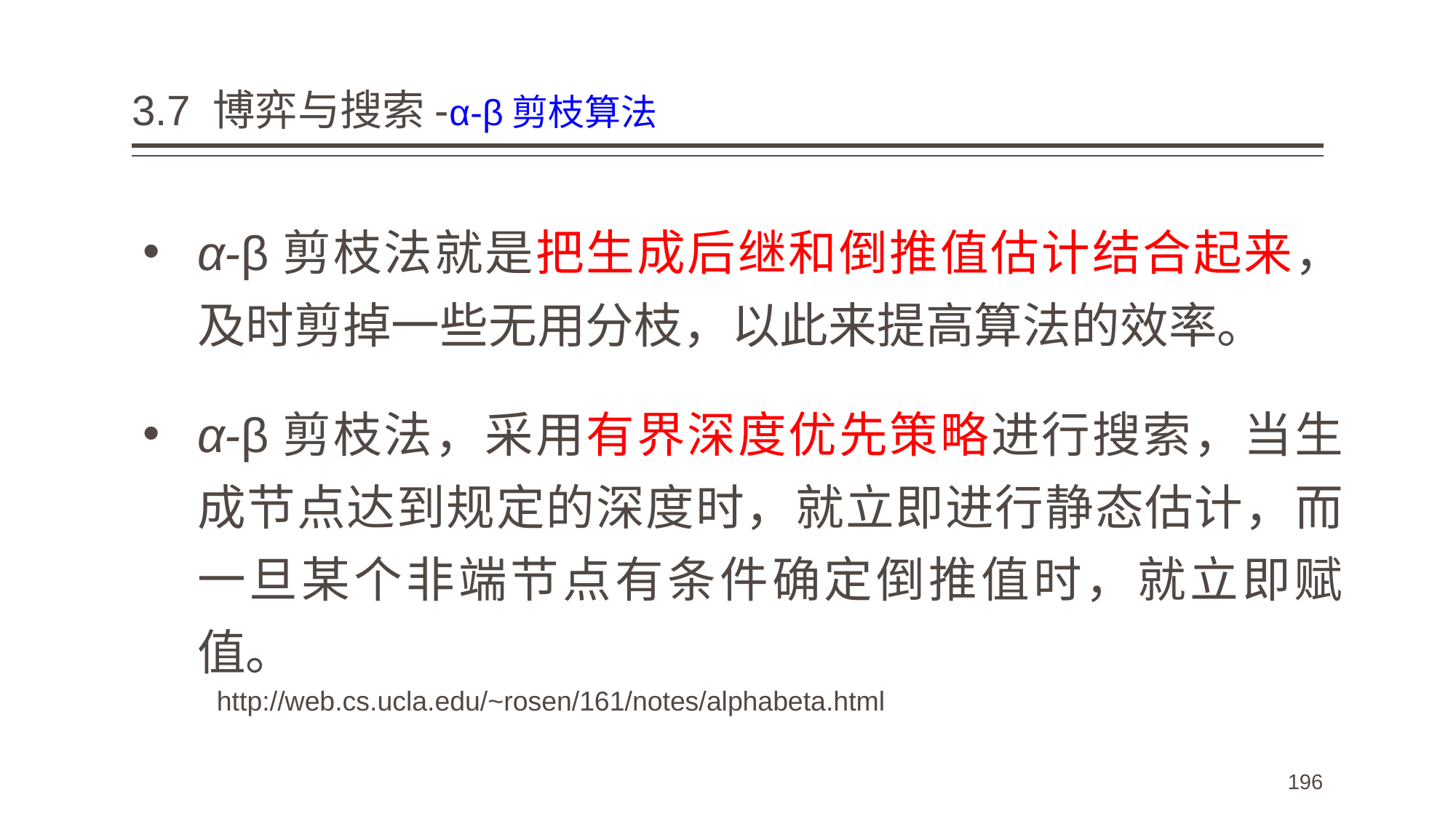

# 3.7 博弈与搜索-α-β剪枝算法
α-β剪枝法就是把生成后继和倒推值估计结合起来，及时剪掉一些无用分枝，以此来提高算法的效率。

α-β剪枝法，采用有界深度优先策略进行搜索，当生成节点达到规定的深度时，就立即进行静态估计，而一旦某个非端节点有条件确定倒推值时，就立即赋值。
http://web.cs.ucla.edu/~rosen/161/notes/alphabeta.html
196